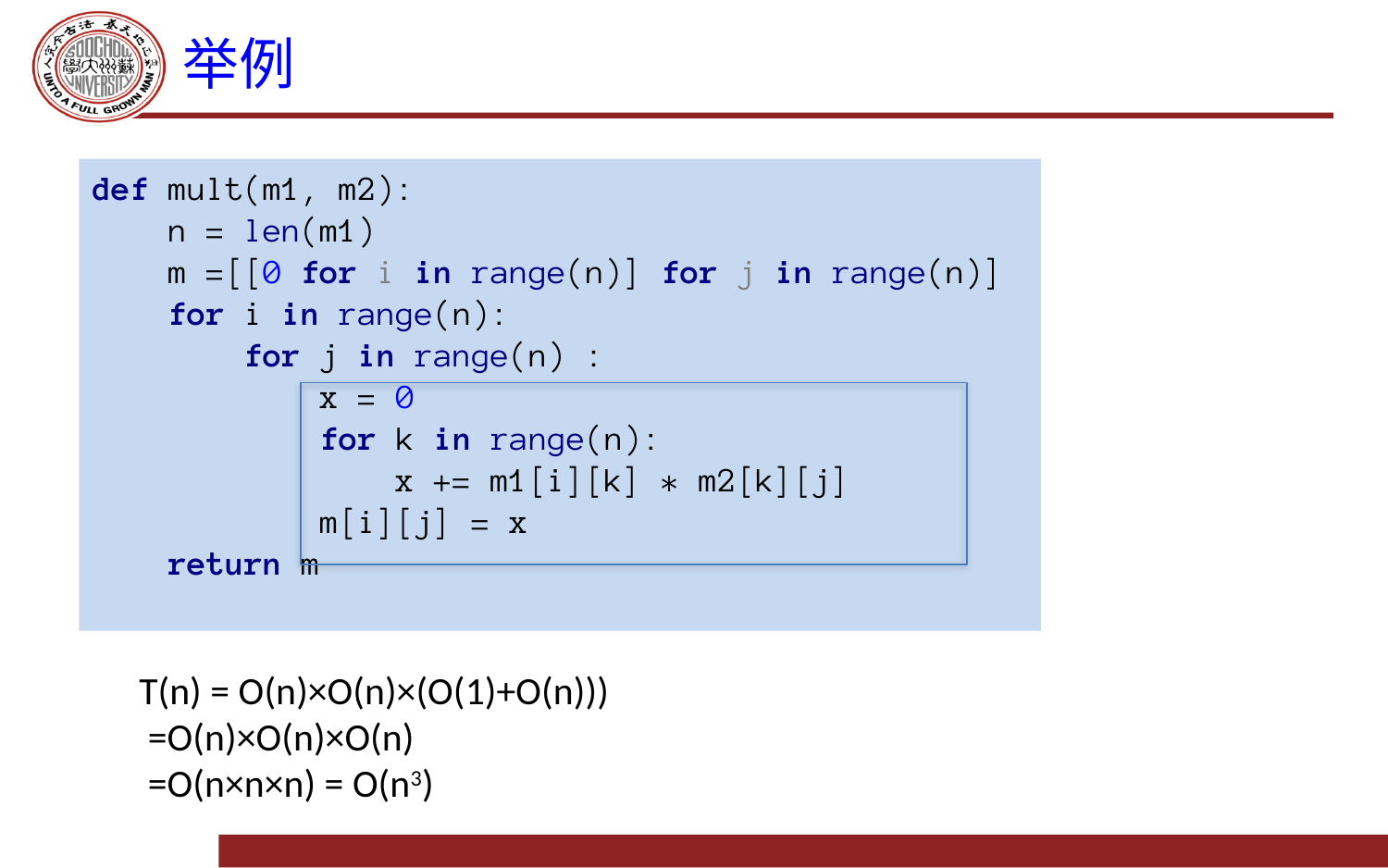

# 举例
def mult(m1, m2):
    n = len(m1)
    m =[[0 for i in range(n)] for j in range(n)]
    for i in range(n):
        for j in range(n) :
            x = 0
            for k in range(n):
                x += m1[i][k] * m2[k][j]
            m[i][j] = x
    return m

T(n) = O(n)×O(n)×(O(1)+O(n)))
 =O(n)×O(n)×O(n)
 =O(n×n×n) = O(n3)